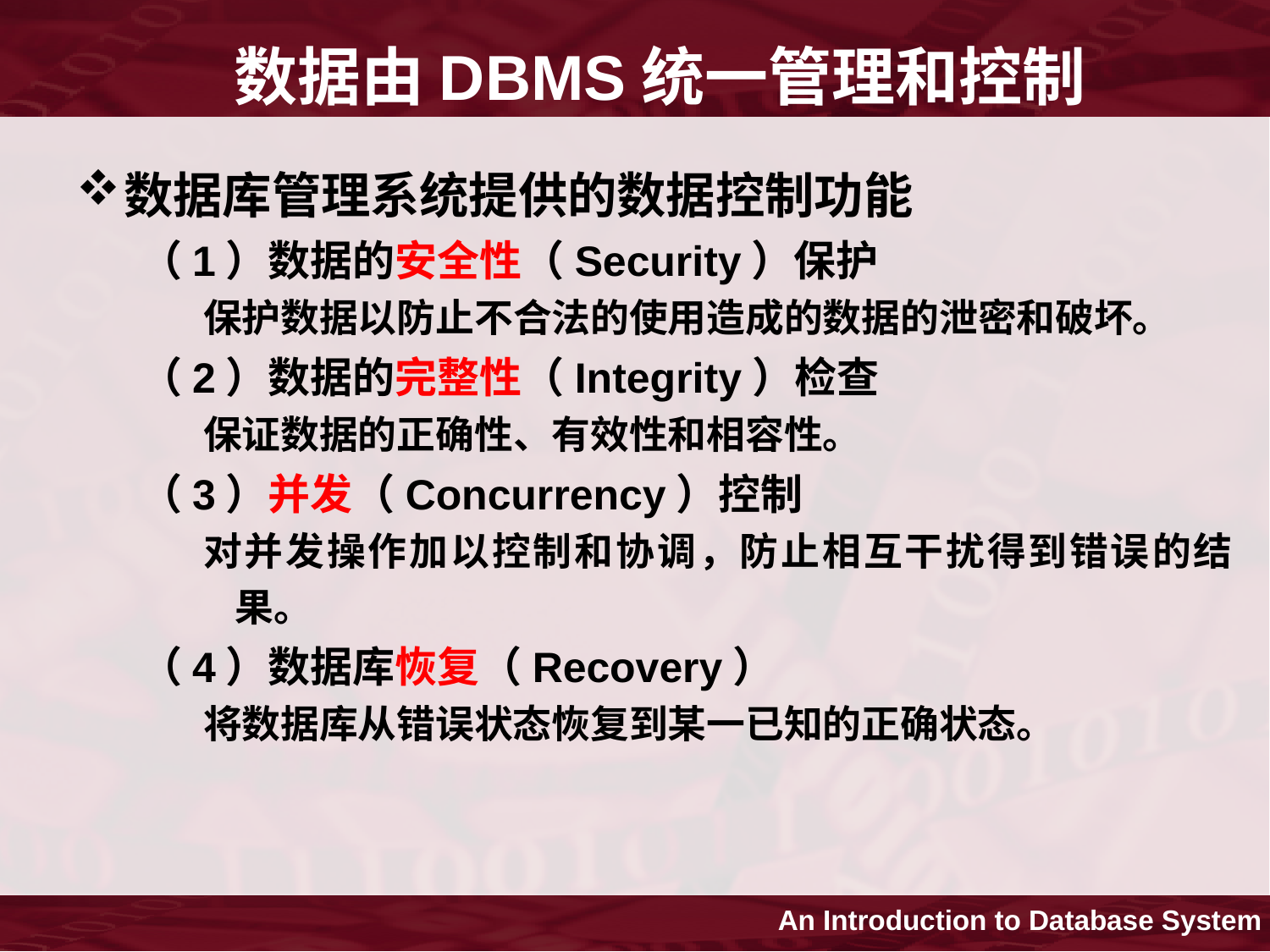

# 数据由DBMS统一管理和控制
数据库管理系统提供的数据控制功能
（1）数据的安全性（Security）保护
保护数据以防止不合法的使用造成的数据的泄密和破坏。
（2）数据的完整性（Integrity）检查
保证数据的正确性、有效性和相容性。
（3）并发（Concurrency）控制
对并发操作加以控制和协调，防止相互干扰得到错误的结果。
（4）数据库恢复（Recovery）
将数据库从错误状态恢复到某一已知的正确状态。